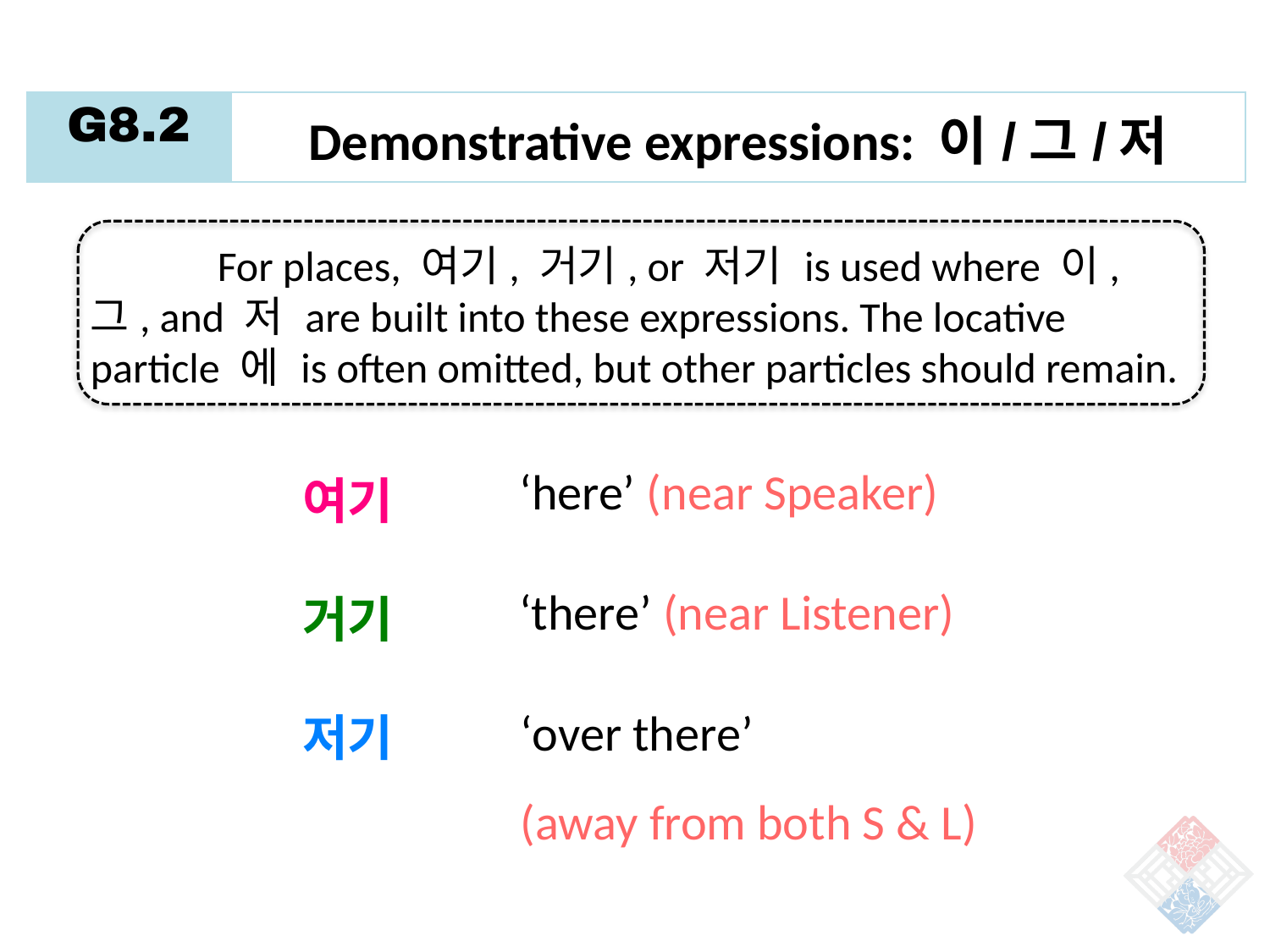

| G8.2 | Demonstrative expressions: 이/그/저 |
| --- | --- |

	For places, 여기, 거기, or 저기 is used where 이, 그, and 저 are built into these expressions. The locative particle 에 is often omitted, but other particles should remain.
여기
거기
저기
‘here’ (near Speaker)
‘there’ (near Listener)
‘over there’
(away from both S & L)